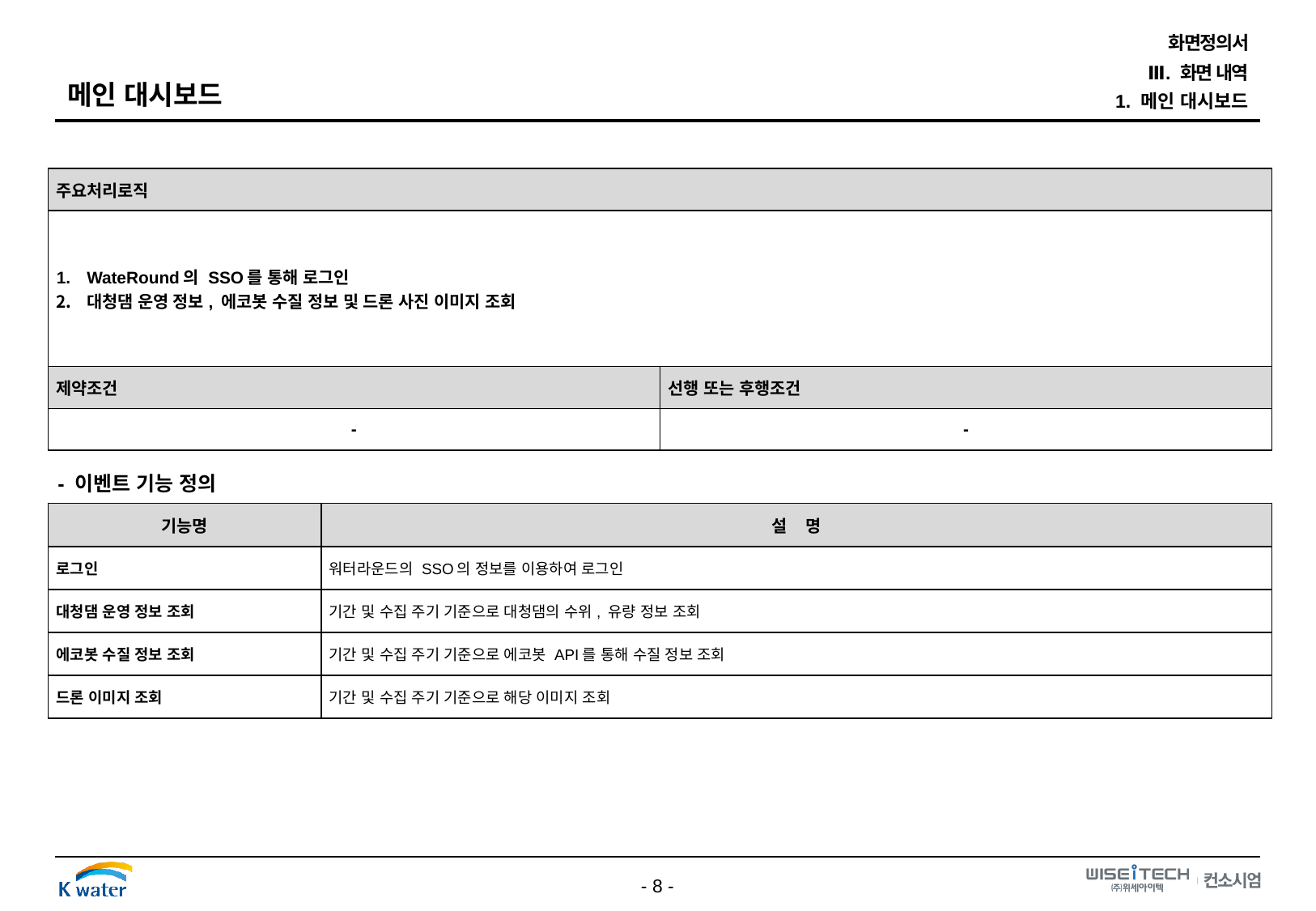

화면정의서
Ⅲ. 화면 내역
메인 대시보드
1. 메인 대시보드
| 주요처리로직 |  |
| --- | --- |
| WateRound의 SSO를 통해 로그인 대청댐 운영 정보, 에코봇 수질 정보 및 드론 사진 이미지 조회 |  |
| 제약조건 | 선행 또는 후행조건 |
| - | - |
- 이벤트 기능 정의
| 기능명 | 설 명 |
| --- | --- |
| 로그인 | 워터라운드의 SSO의 정보를 이용하여 로그인 |
| 대청댐 운영 정보 조회 | 기간 및 수집 주기 기준으로 대청댐의 수위, 유량 정보 조회 |
| 에코봇 수질 정보 조회 | 기간 및 수집 주기 기준으로 에코봇 API를 통해 수질 정보 조회 |
| 드론 이미지 조회 | 기간 및 수집 주기 기준으로 해당 이미지 조회 |